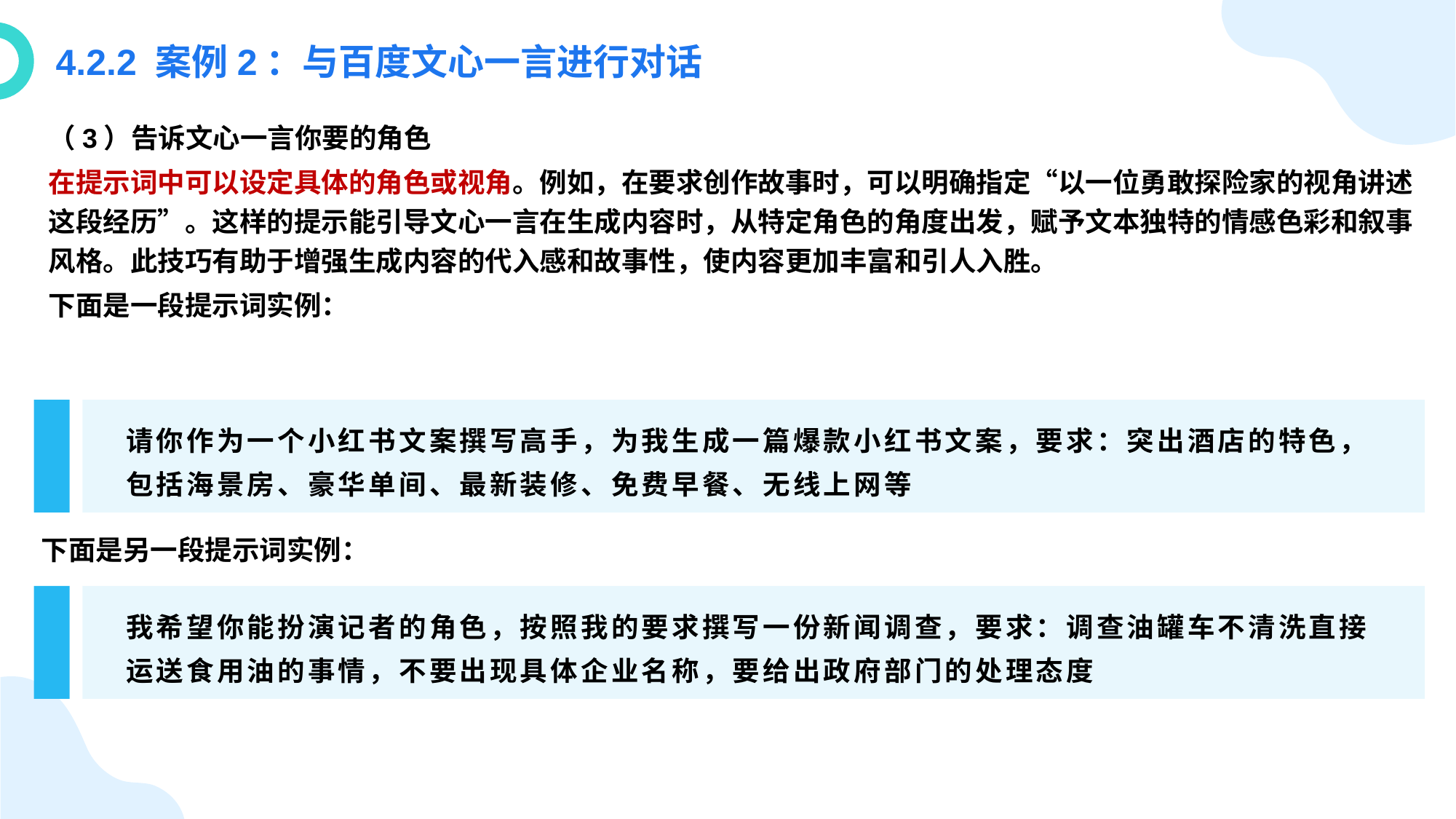

4.2.2 案例2：与百度文心一言进行对话

（3）告诉文心一言你要的角色
在提示词中可以设定具体的角色或视角。例如，在要求创作故事时，可以明确指定“以一位勇敢探险家的视角讲述这段经历”。这样的提示能引导文心一言在生成内容时，从特定角色的角度出发，赋予文本独特的情感色彩和叙事风格。此技巧有助于增强生成内容的代入感和故事性，使内容更加丰富和引人入胜。
下面是一段提示词实例：

请你作为一个小红书文案撰写高手，为我生成一篇爆款小红书文案，要求：突出酒店的特色，包括海景房、豪华单间、最新装修、免费早餐、无线上网等
下面是另一段提示词实例：

我希望你能扮演记者的角色，按照我的要求撰写一份新闻调查，要求：调查油罐车不清洗直接运送食用油的事情，不要出现具体企业名称，要给出政府部门的处理态度